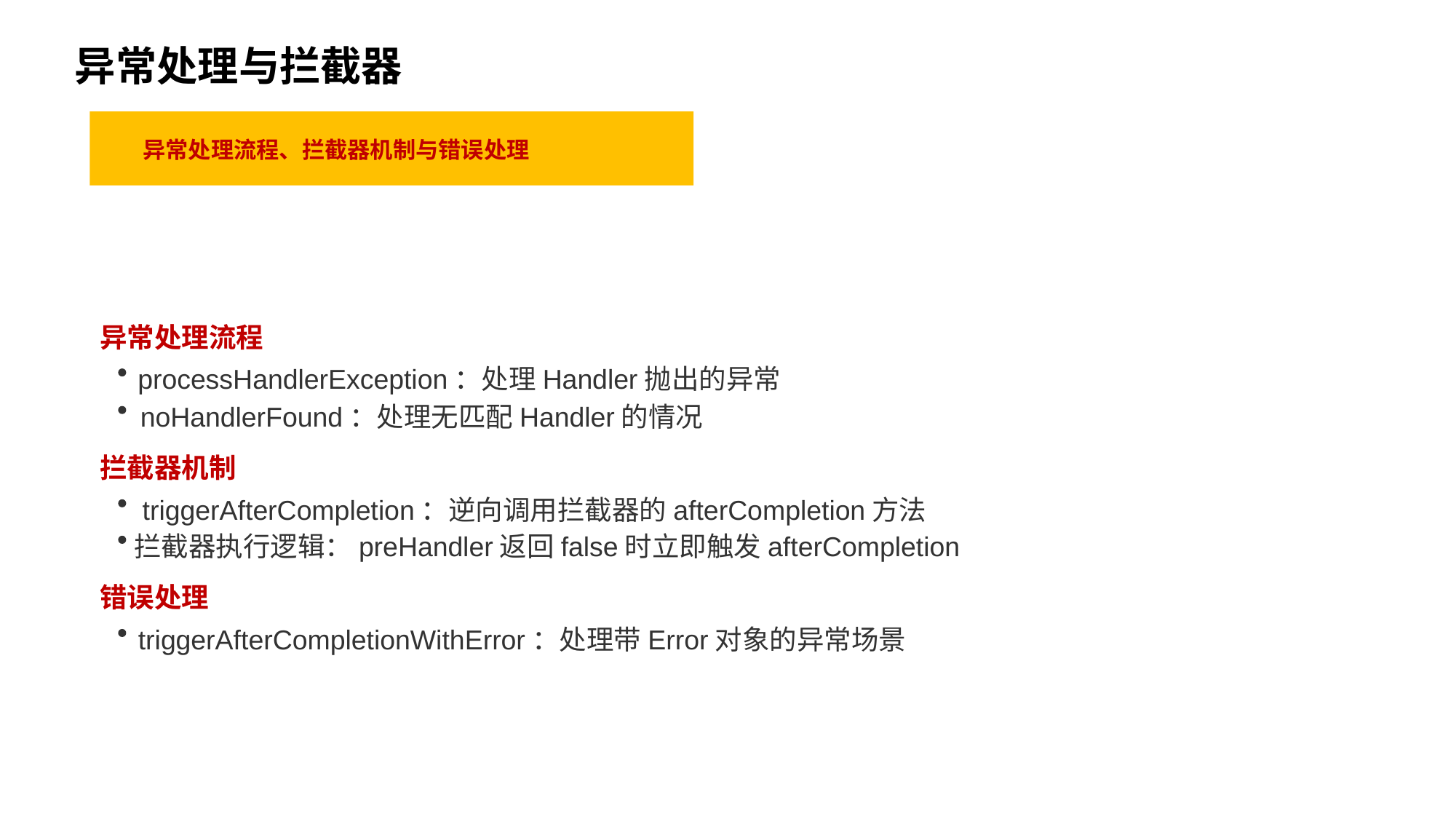

异常处理与拦截器

异常处理流程、拦截器机制与错误处理
异常处理流程
processHandlerException：处理Handler抛出的异常

noHandlerFound：处理无匹配Handler的情况

拦截器机制
triggerAfterCompletion：逆向调用拦截器的afterCompletion方法

拦截器执行逻辑：preHandler返回false时立即触发afterCompletion

错误处理
triggerAfterCompletionWithError：处理带Error对象的异常场景